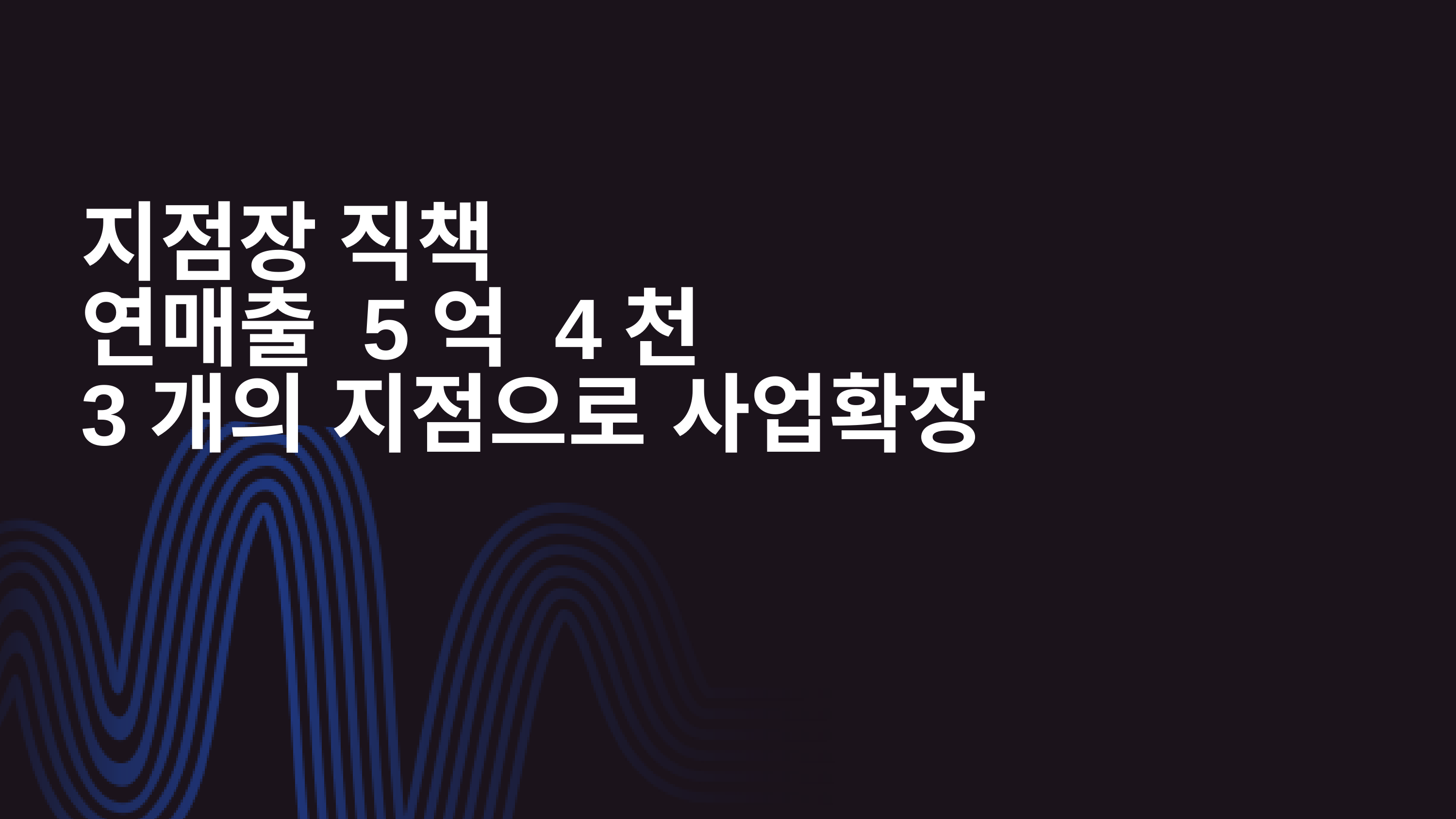

지점장 직책
연매출 5억 4천
3개의 지점으로 사업확장